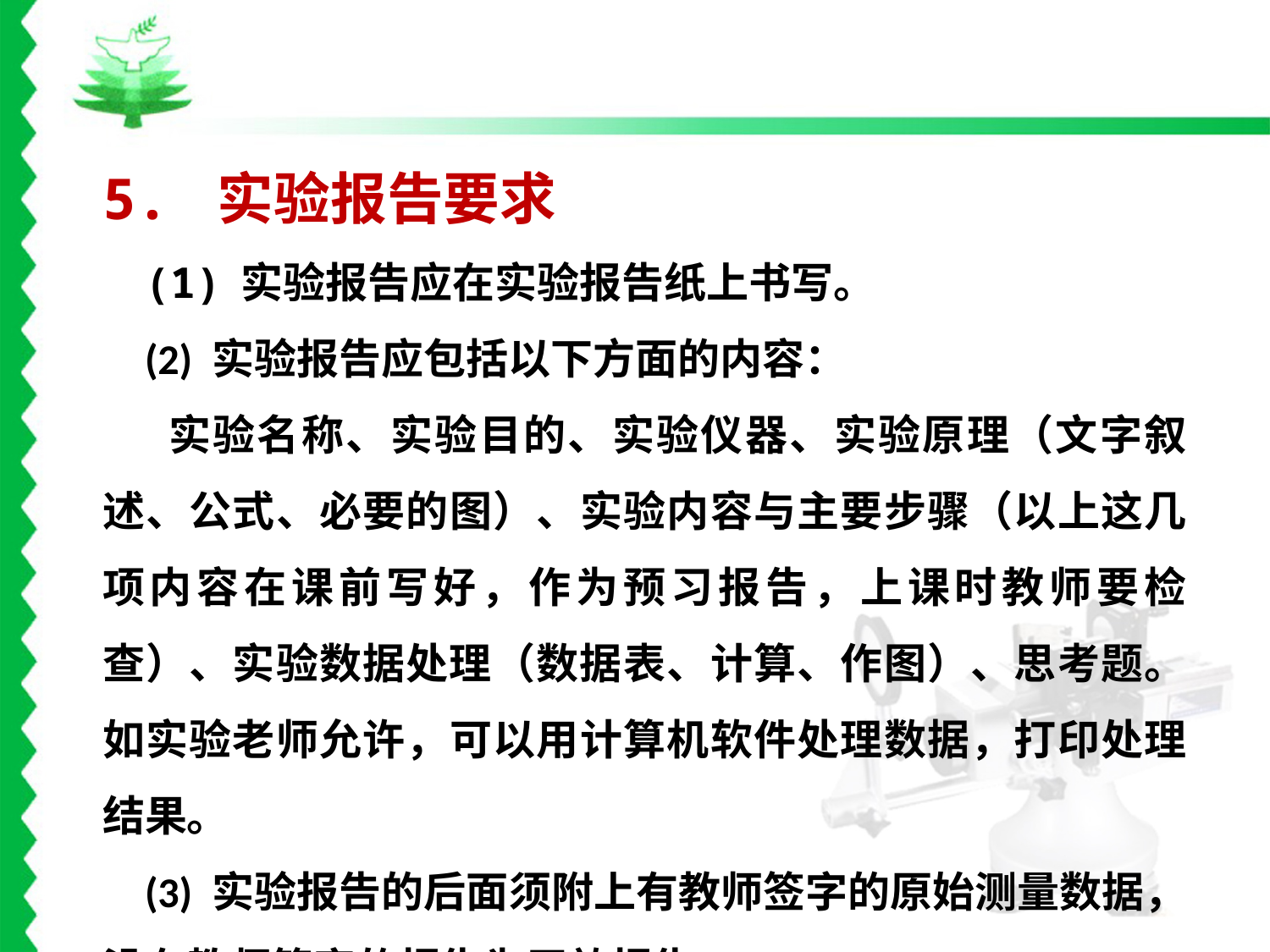

5. 实验报告要求
(1) 实验报告应在实验报告纸上书写。
(2) 实验报告应包括以下方面的内容：
 实验名称、实验目的、实验仪器、实验原理（文字叙述、公式、必要的图）、实验内容与主要步骤（以上这几项内容在课前写好，作为预习报告，上课时教师要检查）、实验数据处理（数据表、计算、作图）、思考题。如实验老师允许，可以用计算机软件处理数据，打印处理结果。
(3) 实验报告的后面须附上有教师签字的原始测量数据，没有教师签字的报告为无效报告。